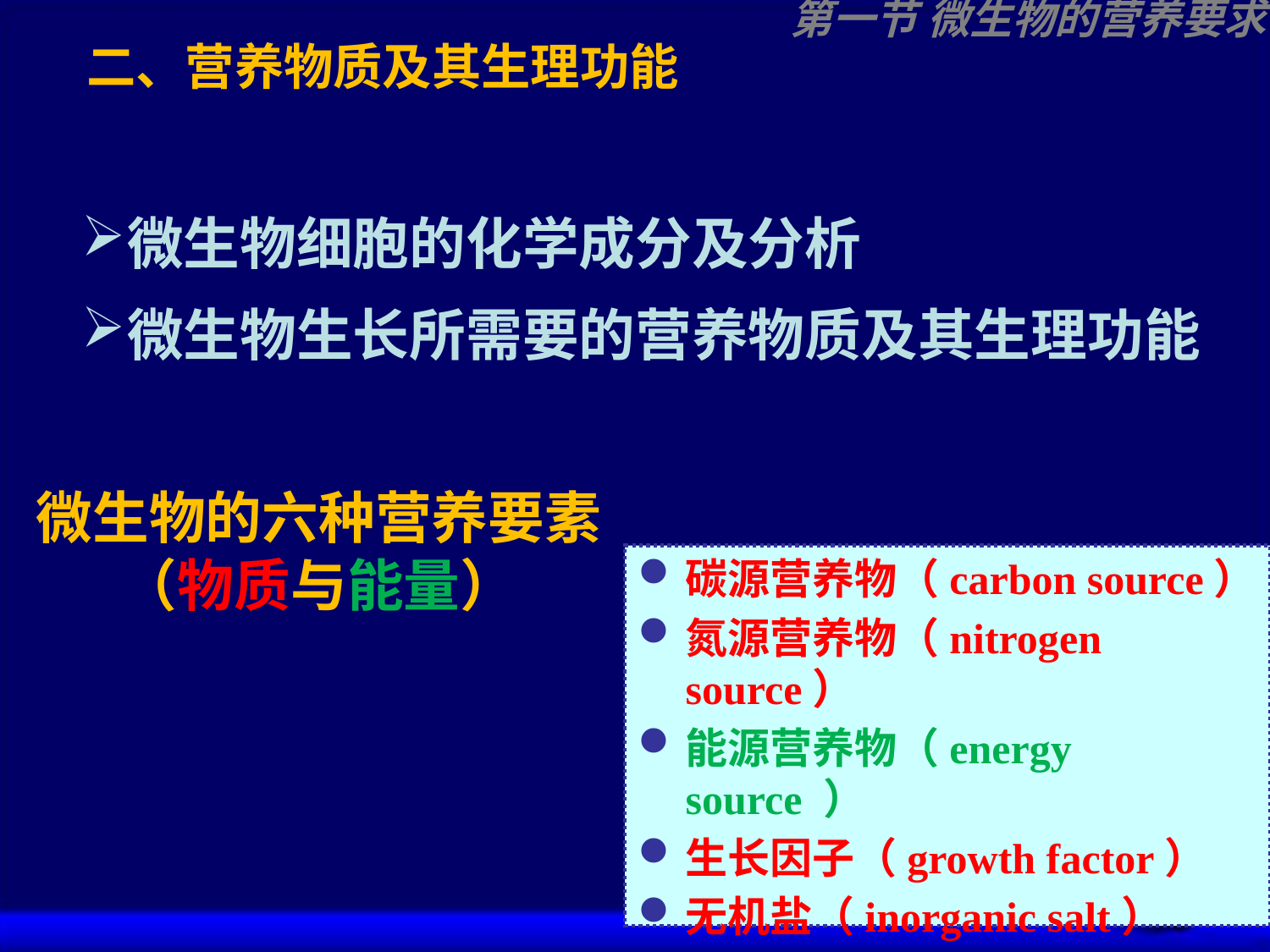

第一节 微生物的营养要求
二、营养物质及其生理功能
微生物细胞的化学成分及分析
微生物生长所需要的营养物质及其生理功能
微生物的六种营养要素
（物质与能量）
碳源营养物（carbon source）
氮源营养物（nitrogen source）
能源营养物（energy source ）
生长因子（growth factor）
无机盐（inorganic salt）
水（water）